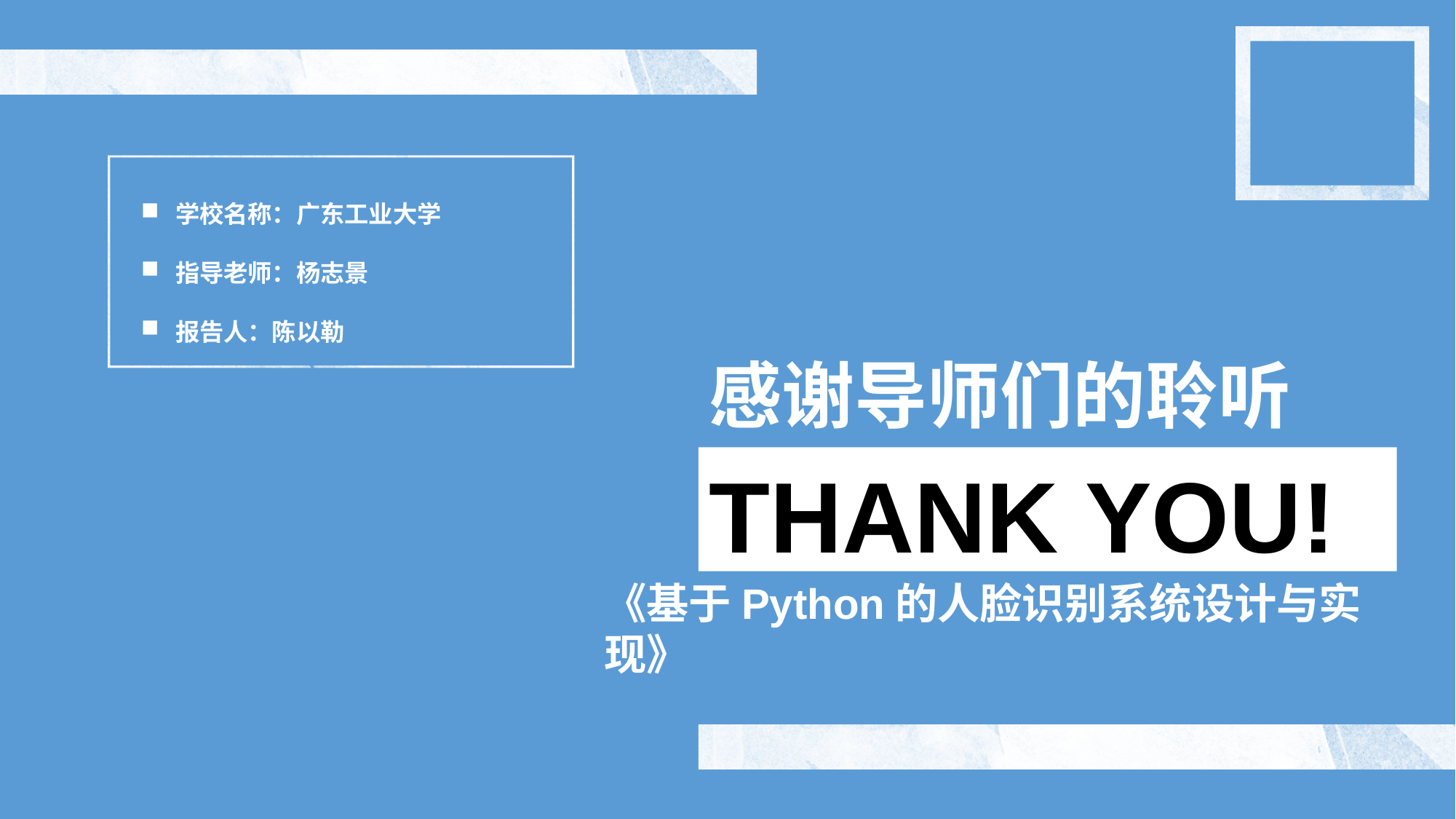

学校名称：广东工业大学
指导老师：杨志景
报告人：陈以勒
感谢导师们的聆听
THANK YOU!
《基于Python的人脸识别系统设计与实现》